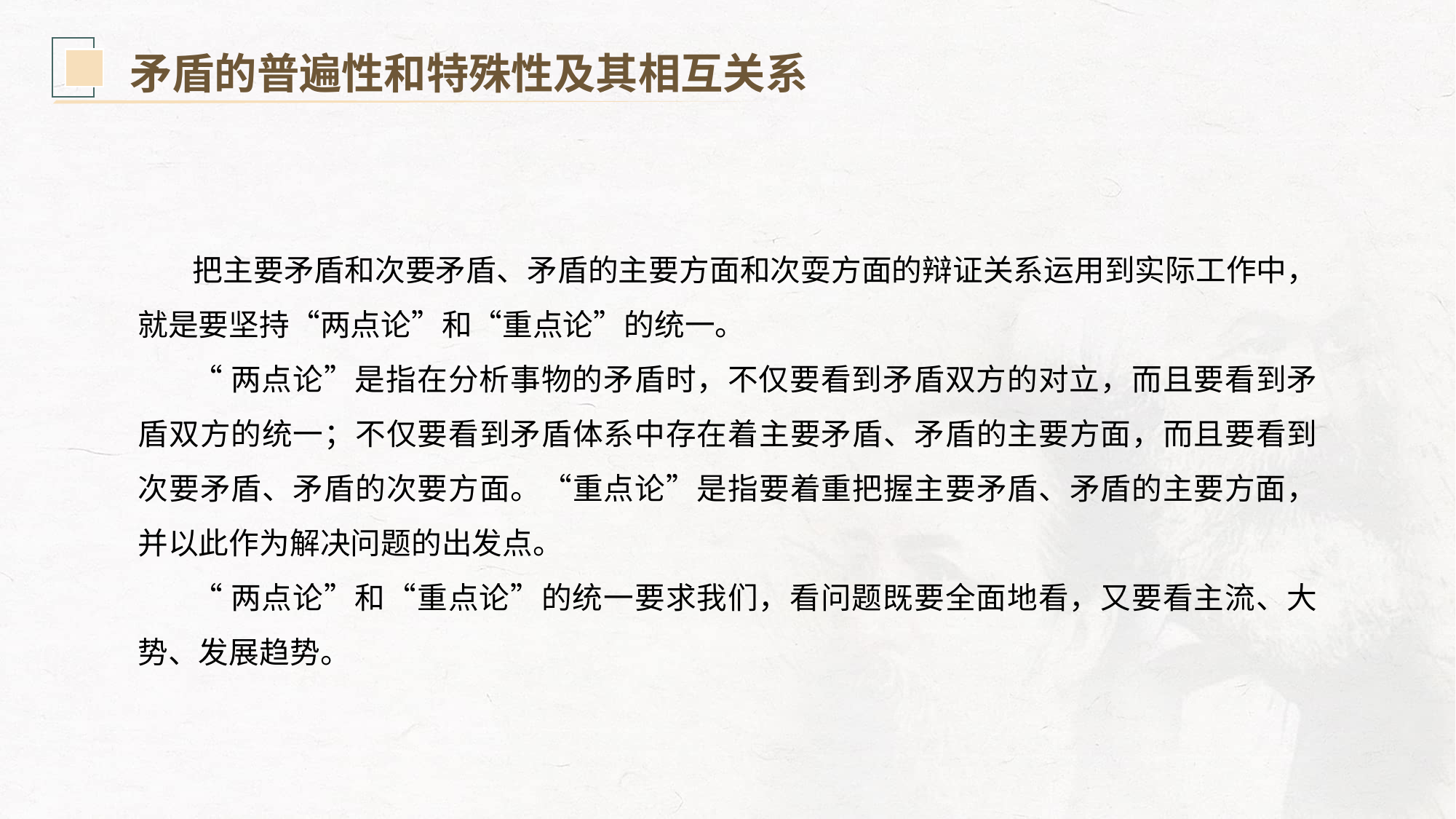

矛盾的普遍性和特殊性及其相互关系

把主要矛盾和次要矛盾、矛盾的主要方面和次耍方面的辩证关系运用到实际工作中，就是要坚持“两点论”和“重点论”的统一。
“两点论”是指在分析事物的矛盾时，不仅要看到矛盾双方的对立，而且要看到矛盾双方的统一；不仅要看到矛盾体系中存在着主要矛盾、矛盾的主要方面，而且要看到次要矛盾、矛盾的次要方面。“重点论”是指要着重把握主要矛盾、矛盾的主要方面，并以此作为解决问题的出发点。
“两点论”和“重点论”的统一要求我们，看问题既要全面地看，又要看主流、大势、发展趋势。